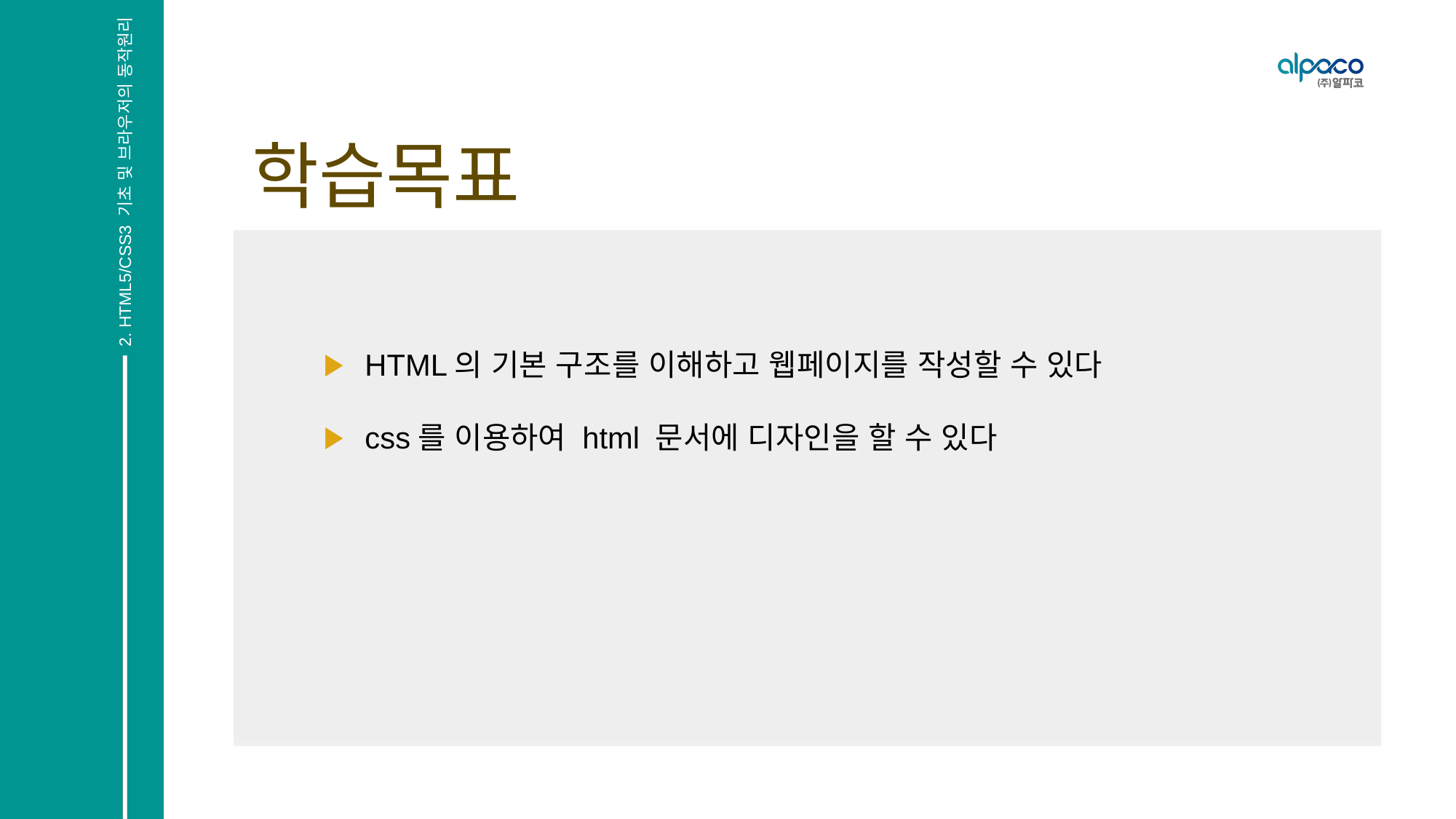

2. HTML5/CSS3 기초 및 브라우저의 동작원리
HTML의 기본 구조를 이해하고 웹페이지를 작성할 수 있다
css를 이용하여 html 문서에 디자인을 할 수 있다